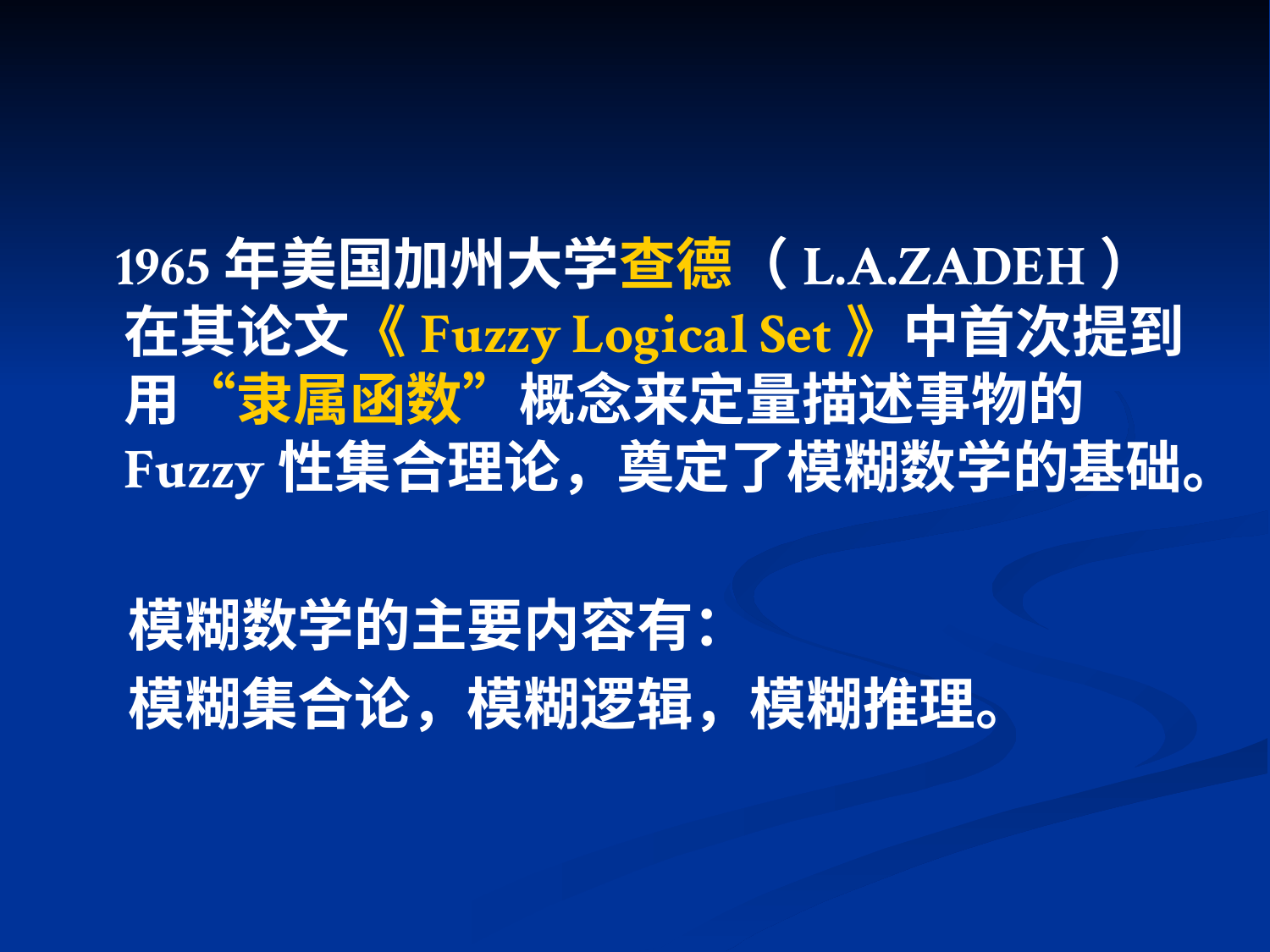

1965年美国加州大学查德（L.A.ZADEH）在其论文《Fuzzy Logical Set》中首次提到用“隶属函数”概念来定量描述事物的Fuzzy性集合理论，奠定了模糊数学的基础。

   模糊数学的主要内容有：
   模糊集合论，模糊逻辑，模糊推理。